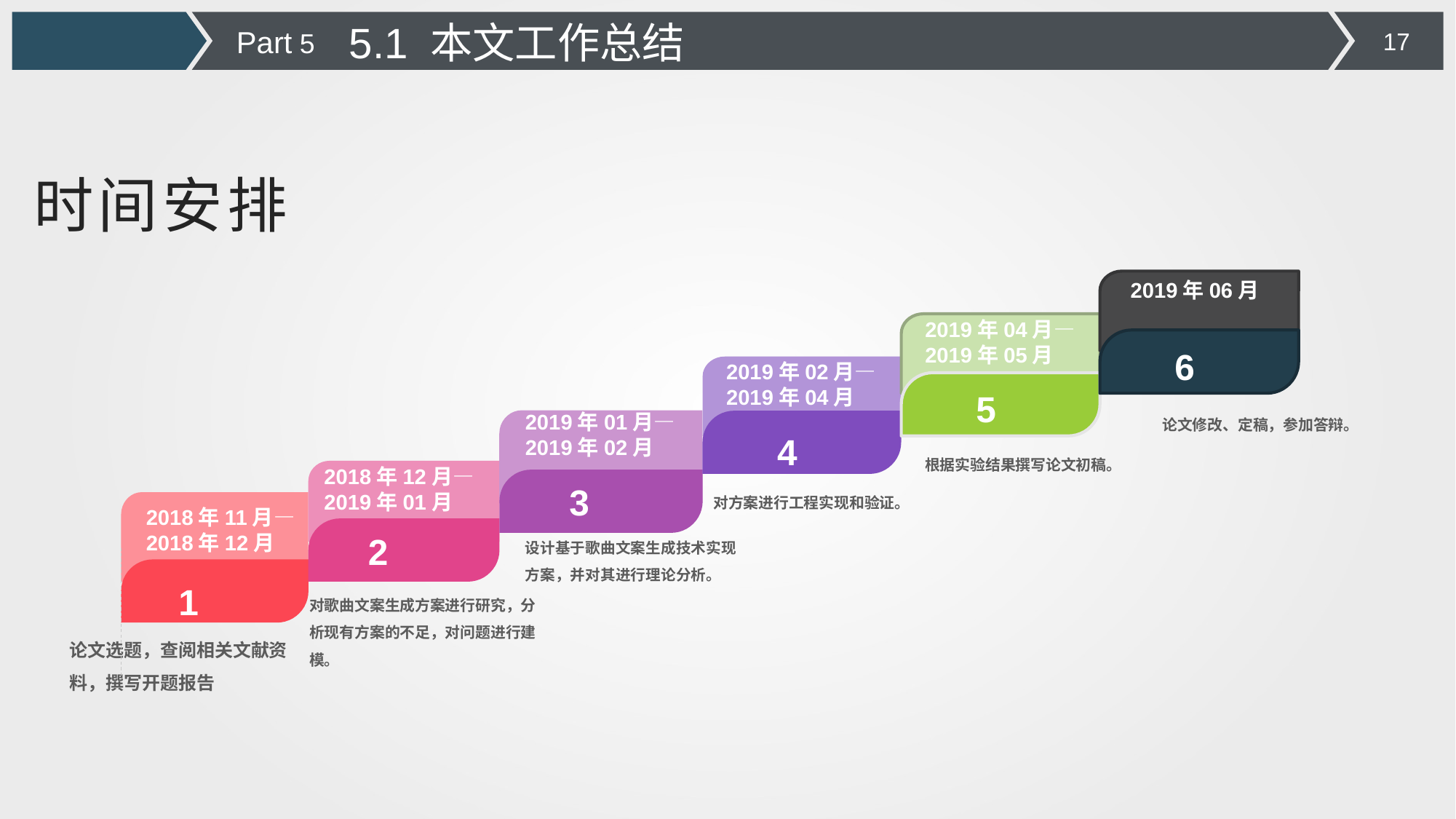

5.1 本文工作总结
Part 5
时间安排

2019年06月
2019年04月—2019年05月

6
2019年02月—2019年04月

5
论文修改、定稿，参加答辩。
2019年01月—2019年02月

4
根据实验结果撰写论文初稿。
2018年12月—2019年01月

3
对方案进行工程实现和验证。

2018年11月—2018年12月

设计基于歌曲文案生成技术实现方案，并对其进行理论分析。
2

1
对歌曲文案生成方案进行研究，分析现有方案的不足，对问题进行建模。
论文选题，查阅相关文献资料，撰写开题报告